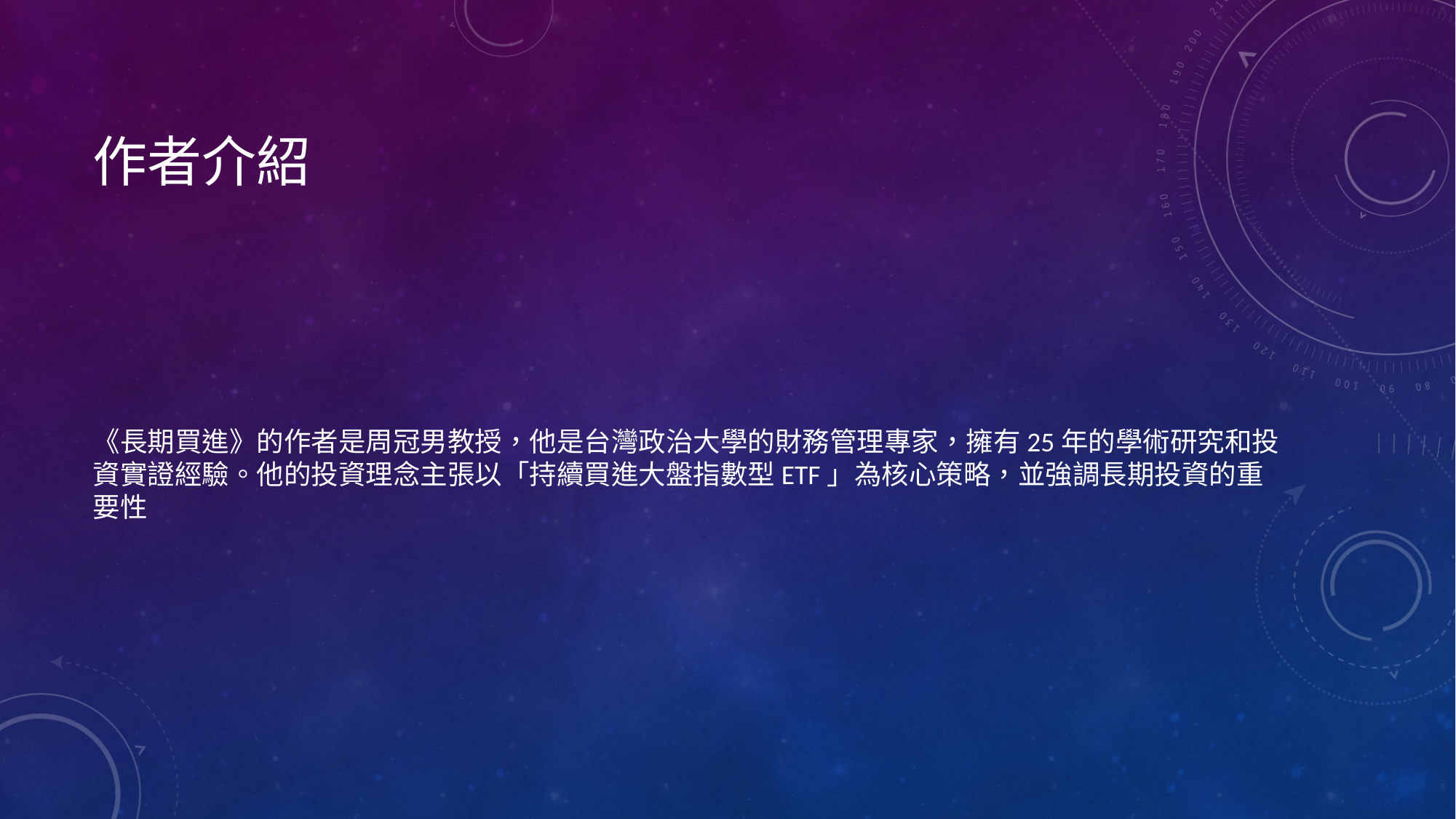

# 作者介紹
《長期買進》的作者是周冠男教授，他是台灣政治大學的財務管理專家，擁有25年的學術研究和投資實證經驗。他的投資理念主張以「持續買進大盤指數型ETF」為核心策略，並強調長期投資的重要性